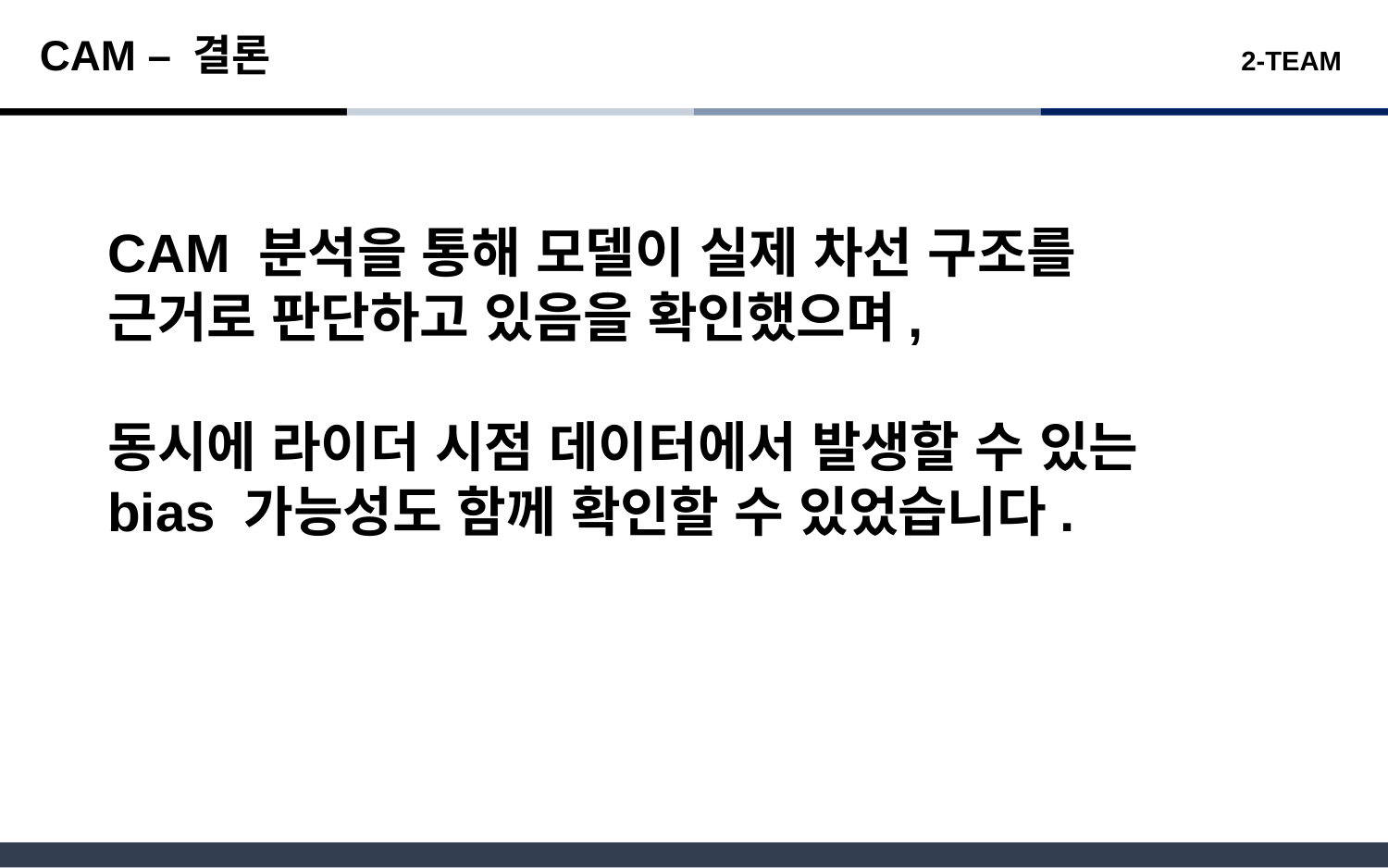

CAM – 결론
CAM 분석을 통해 모델이 실제 차선 구조를 근거로 판단하고 있음을 확인했으며,

동시에 라이더 시점 데이터에서 발생할 수 있는 bias 가능성도 함께 확인할 수 있었습니다.